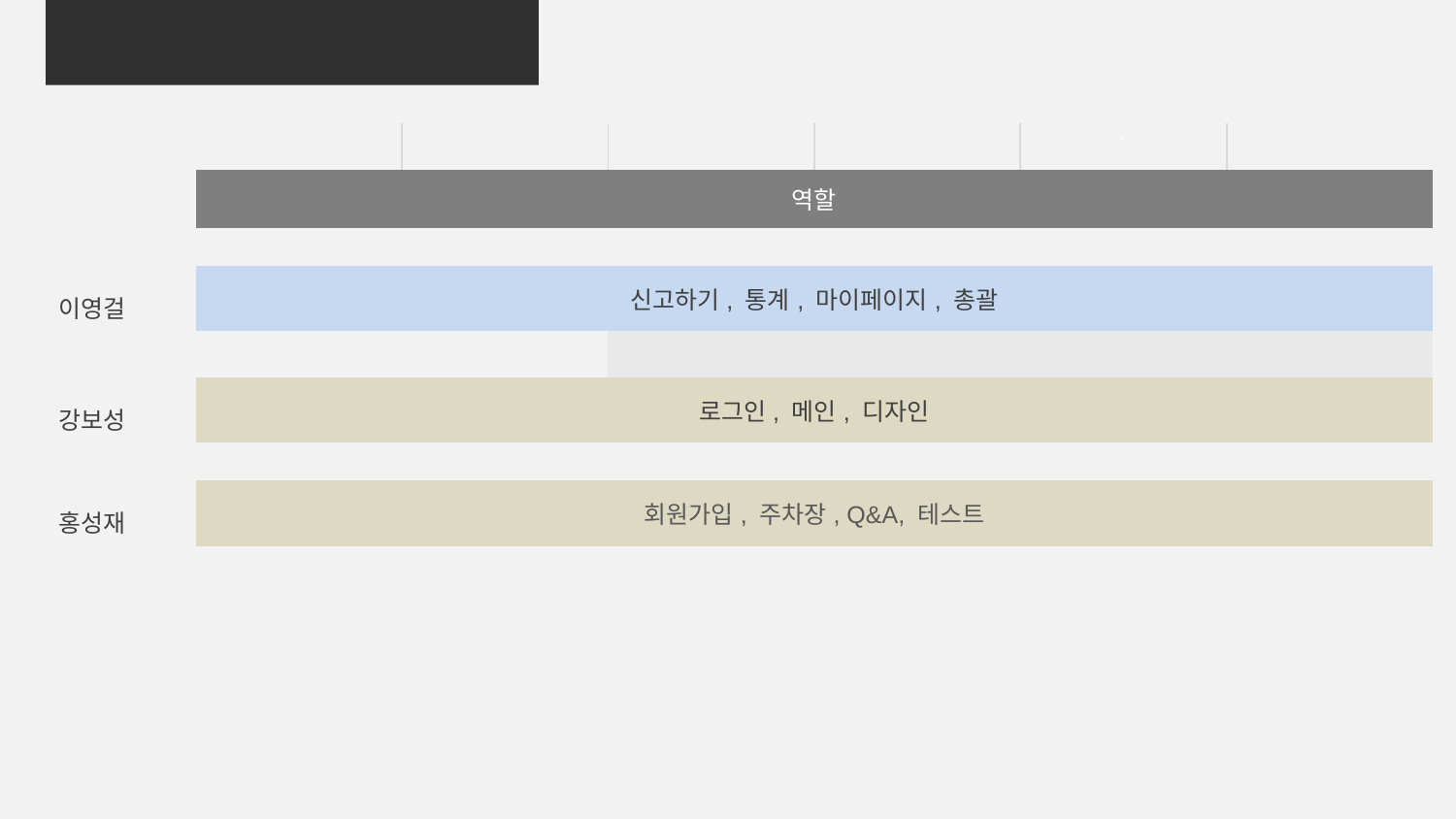

02
역할
|  |  |  |  |  | ` |  |
| --- | --- | --- | --- | --- | --- | --- |
|  | 역할 |  |  |  |  |  |
|  |  |  |  |  |  |  |
| 이영걸 | 신고하기, 통계, 마이페이지, 총괄 |  |  |  |  |  |
|  |  |  |  |  |  |  |
| 강보성 | 로그인, 메인, 디자인 |  |  |  |  |  |
|  |  |  |  |  |  |  |
| 홍성재 | 회원가입, 주차장, Q&A, 테스트 |  |  |  |  |  |
|  |  |  |  |  |  |  |